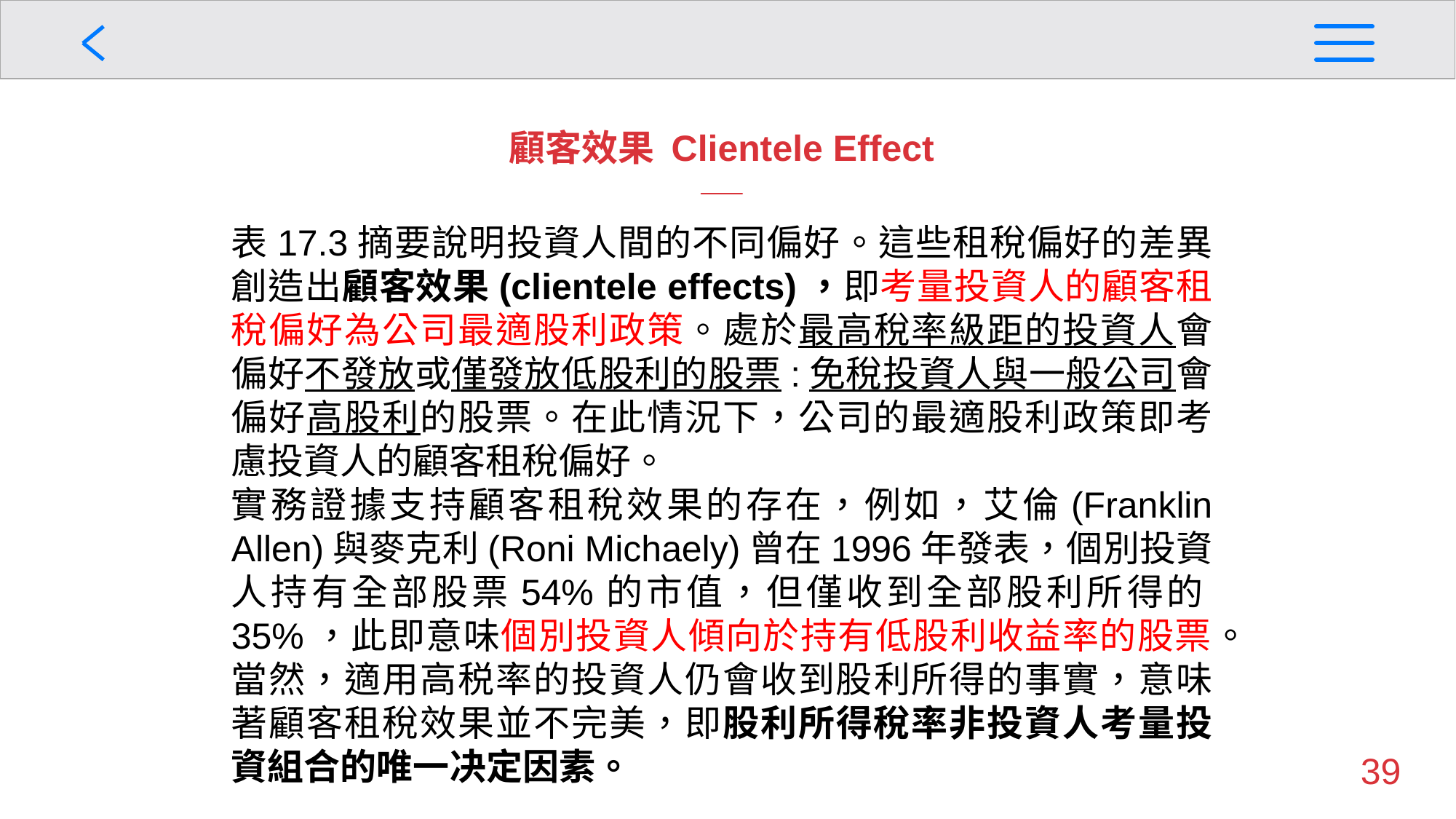

顧客效果 Clientele Effect
表17.3摘要說明投資人間的不同偏好。這些租稅偏好的差異創造出顧客效果(clientele effects)，即考量投資人的顧客租稅偏好為公司最適股利政策。處於最高稅率級距的投資人會偏好不發放或僅發放低股利的股票:免稅投資人與一般公司會偏好高股利的股票。在此情況下，公司的最適股利政策即考慮投資人的顧客租稅偏好。
實務證據支持顧客租稅效果的存在，例如，艾倫(Franklin Allen)與麥克利(Roni Michaely)曾在1996年發表，個別投資人持有全部股票54%的市值，但僅收到全部股利所得的35%，此即意味個別投資人傾向於持有低股利收益率的股票。當然，適用高税率的投資人仍會收到股利所得的事實，意味著顧客租稅效果並不完美，即股利所得稅率非投資人考量投資組合的唯一决定因素。
39